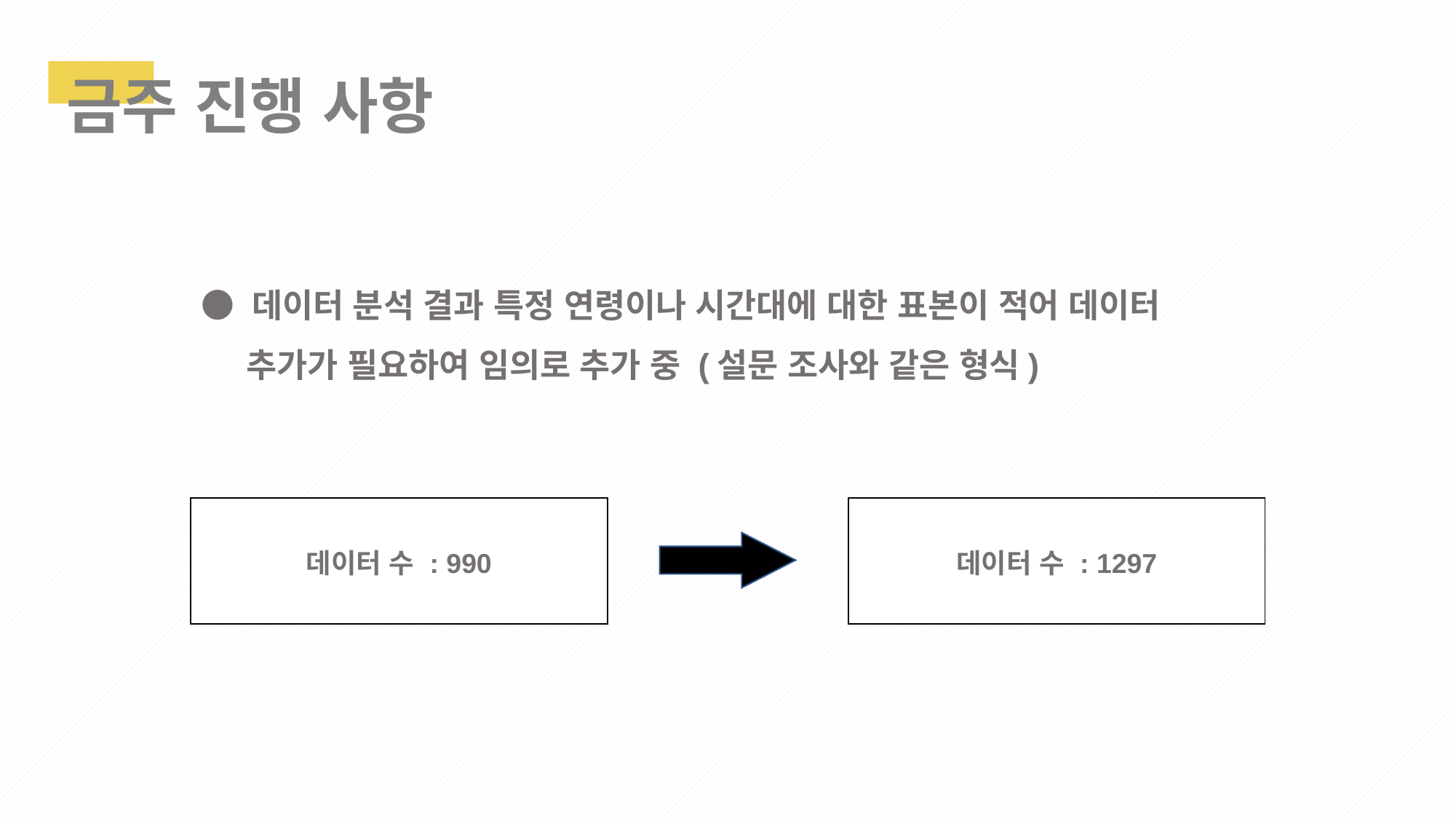

금주 진행 사항
● 데이터 분석 결과 특정 연령이나 시간대에 대한 표본이 적어 데이터
    추가가 필요하여 임의로 추가 중 (설문 조사와 같은 형식)
| 데이터 수 : 990 |
| --- |
| 데이터 수 : 1297 |
| --- |